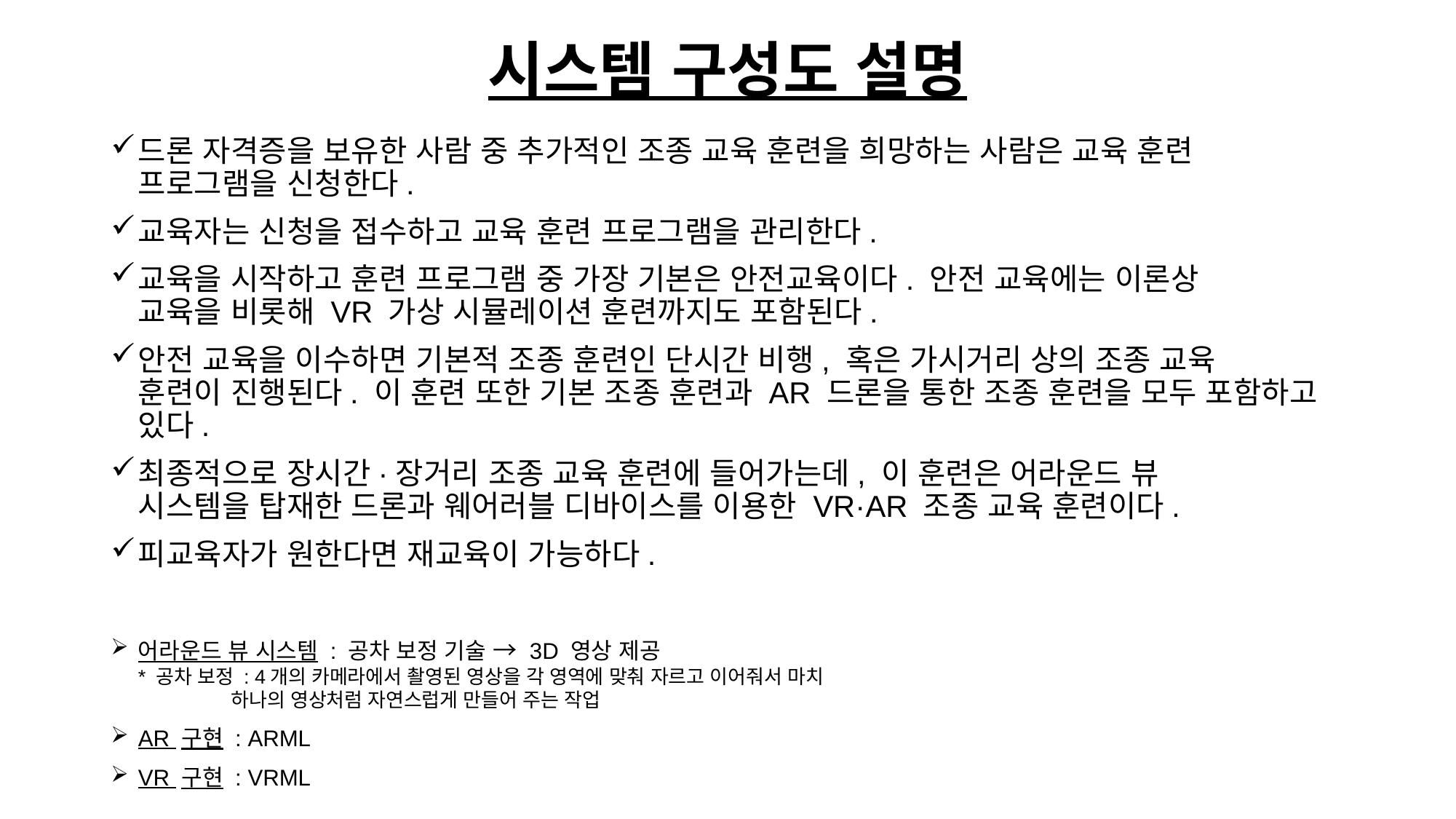

# 시스템 구성도 설명
드론 자격증을 보유한 사람 중 추가적인 조종 교육 훈련을 희망하는 사람은 교육 훈련
프로그램을 신청한다.
교육자는 신청을 접수하고 교육 훈련 프로그램을 관리한다.
교육을 시작하고 훈련 프로그램 중 가장 기본은 안전교육이다. 안전 교육에는 이론상
교육을 비롯해 VR 가상 시뮬레이션 훈련까지도 포함된다.
안전 교육을 이수하면 기본적 조종 훈련인 단시간 비행, 혹은 가시거리 상의 조종 교육
훈련이 진행된다. 이 훈련 또한 기본 조종 훈련과 AR 드론을 통한 조종 훈련을 모두 포함하고 있다.
최종적으로 장시간·장거리 조종 교육 훈련에 들어가는데, 이 훈련은 어라운드 뷰
시스템을 탑재한 드론과 웨어러블 디바이스를 이용한 VR·AR 조종 교육 훈련이다.
피교육자가 원한다면 재교육이 가능하다.

어라운드 뷰 시스템 : 공차 보정 기술 → 3D 영상 제공
* 공차 보정 : 4개의 카메라에서 촬영된 영상을 각 영역에 맞춰 자르고 이어줘서 마치
                 하나의 영상처럼 자연스럽게 만들어 주는 작업
AR 구현 : ARML
VR 구현 : VRML